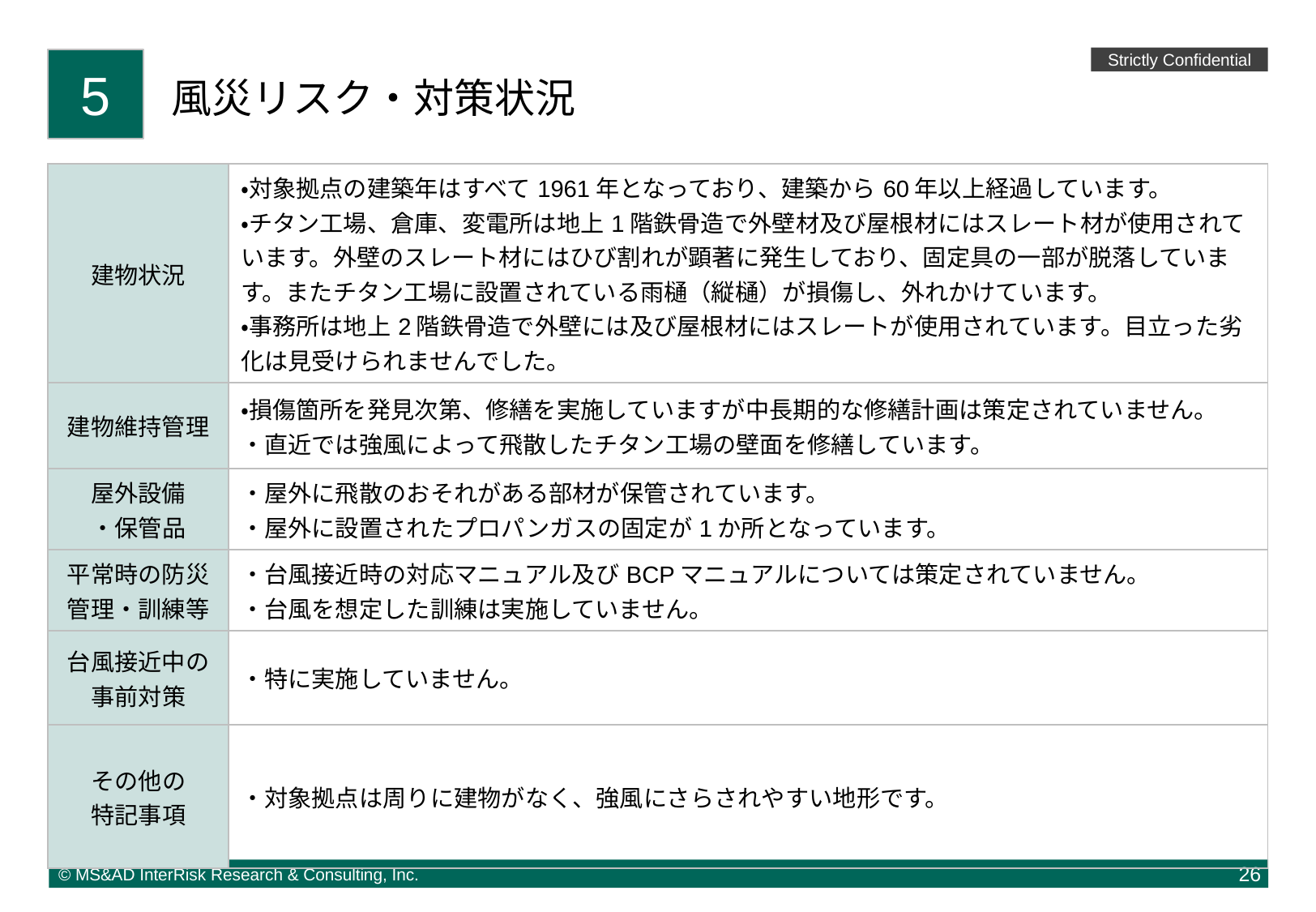

5
風災リスク・対策状況
| 建物状況 | ・対象拠点の建築年はすべて1961年となっており、建築から60年以上経過しています。 ・チタン工場、倉庫、変電所は地上1階鉄骨造で外壁材及び屋根材にはスレート材が使用されています。外壁のスレート材にはひび割れが顕著に発生しており、固定具の一部が脱落しています。またチタン工場に設置されている雨樋（縦樋）が損傷し、外れかけています。 ・事務所は地上2階鉄骨造で外壁には及び屋根材にはスレートが使用されています。目立った劣化は見受けられませんでした。 |
| --- | --- |
| 建物維持管理 | ・損傷箇所を発見次第、修繕を実施していますが中長期的な修繕計画は策定されていません。 ・直近では強風によって飛散したチタン工場の壁面を修繕しています。 |
| 屋外設備 ・保管品 | ・屋外に飛散のおそれがある部材が保管されています。 ・屋外に設置されたプロパンガスの固定が1か所となっています。 |
| 平常時の防災管理・訓練等 | ・台風接近時の対応マニュアル及びBCPマニュアルについては策定されていません。 ・台風を想定した訓練は実施していません。 |
| 台風接近中の事前対策 | ・特に実施していません。 |
| その他の 特記事項 | ・対象拠点は周りに建物がなく、強風にさらされやすい地形です。 |
26